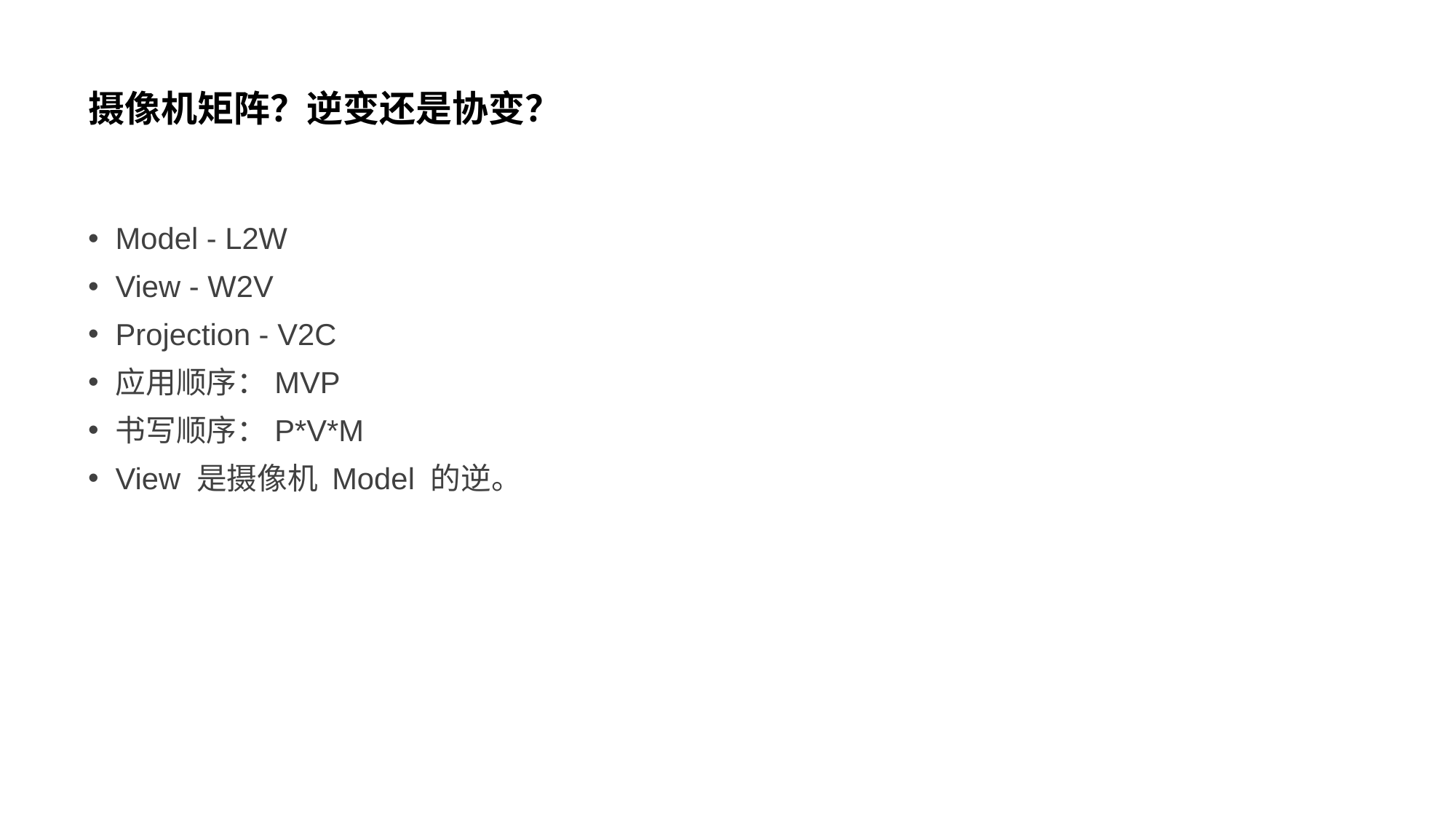

# 摄像机矩阵？逆变还是协变？
Model - L2W
View - W2V
Projection - V2C
应用顺序：MVP
书写顺序：P*V*M
View 是摄像机 Model 的逆。